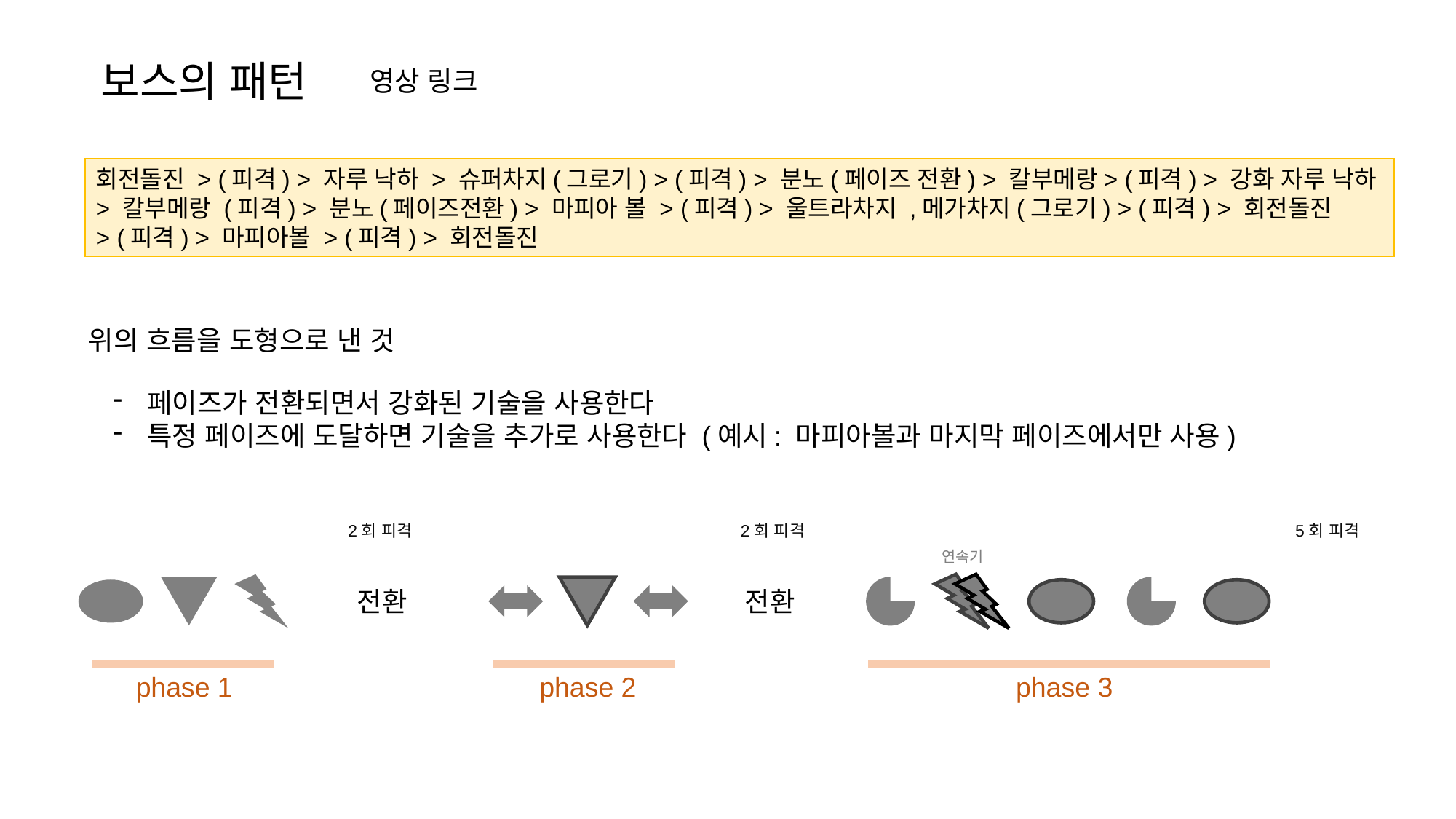

보스의 패턴
영상 링크
회전돌진 > (피격) > 자루 낙하 > 슈퍼차지(그로기) > (피격) > 분노(페이즈 전환) > 칼부메랑> (피격) > 강화 자루 낙하
> 칼부메랑 (피격) > 분노(페이즈전환) > 마피아 볼 > (피격) > 울트라차지 ,메가차지(그로기) > (피격) > 회전돌진
> (피격) > 마피아볼 > (피격) > 회전돌진
위의 흐름을 도형으로 낸 것
페이즈가 전환되면서 강화된 기술을 사용한다
특정 페이즈에 도달하면 기술을 추가로 사용한다 (예시: 마피아볼과 마지막 페이즈에서만 사용)
2회 피격
2회 피격
5회 피격
연속기

전환
전환

 phase 1
 phase 2
 phase 3